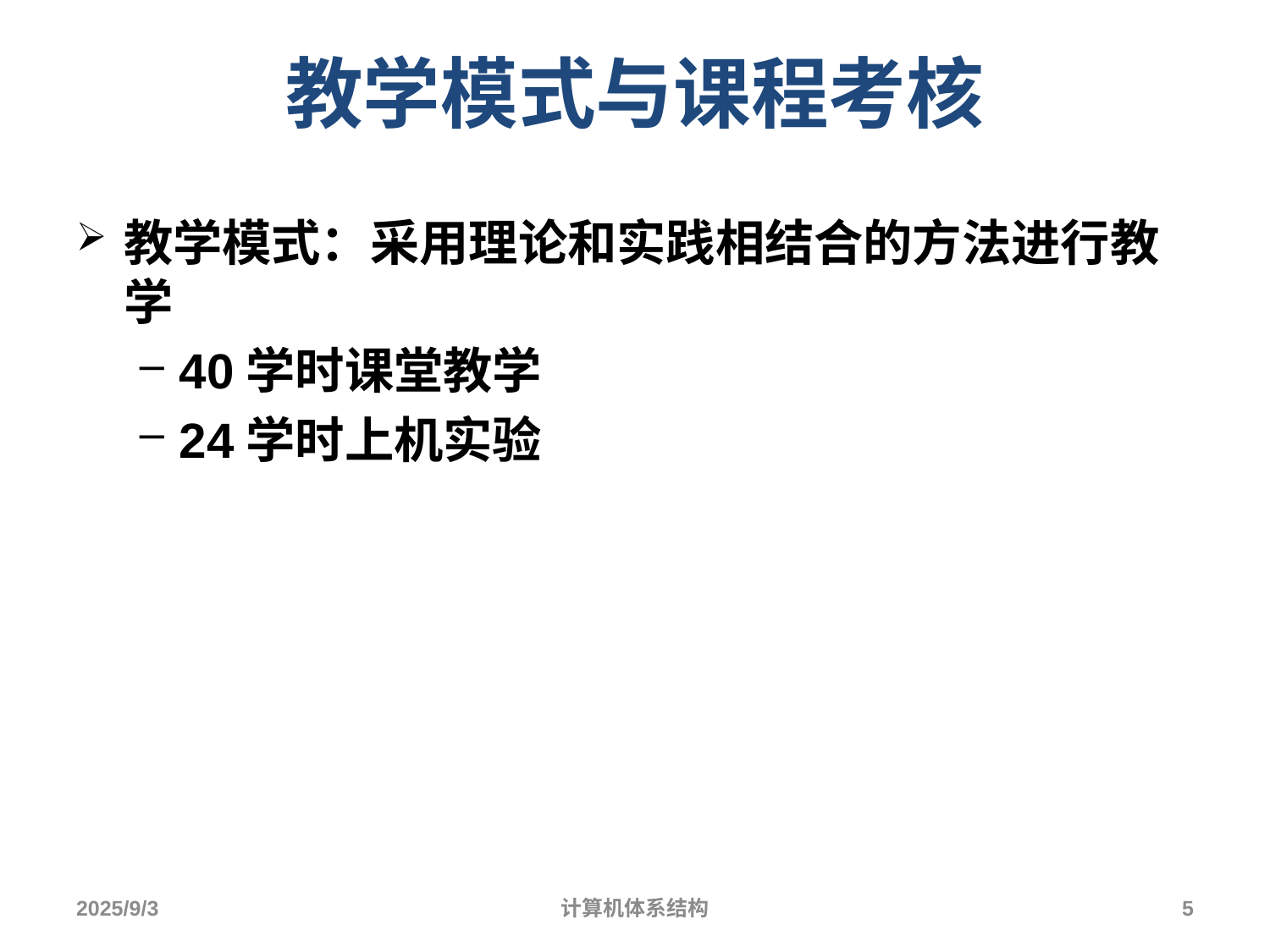

教学模式与课程考核
教学模式：采用理论和实践相结合的方法进行教学
40学时课堂教学
24学时上机实验

2025/9/3
计算机体系结构
5